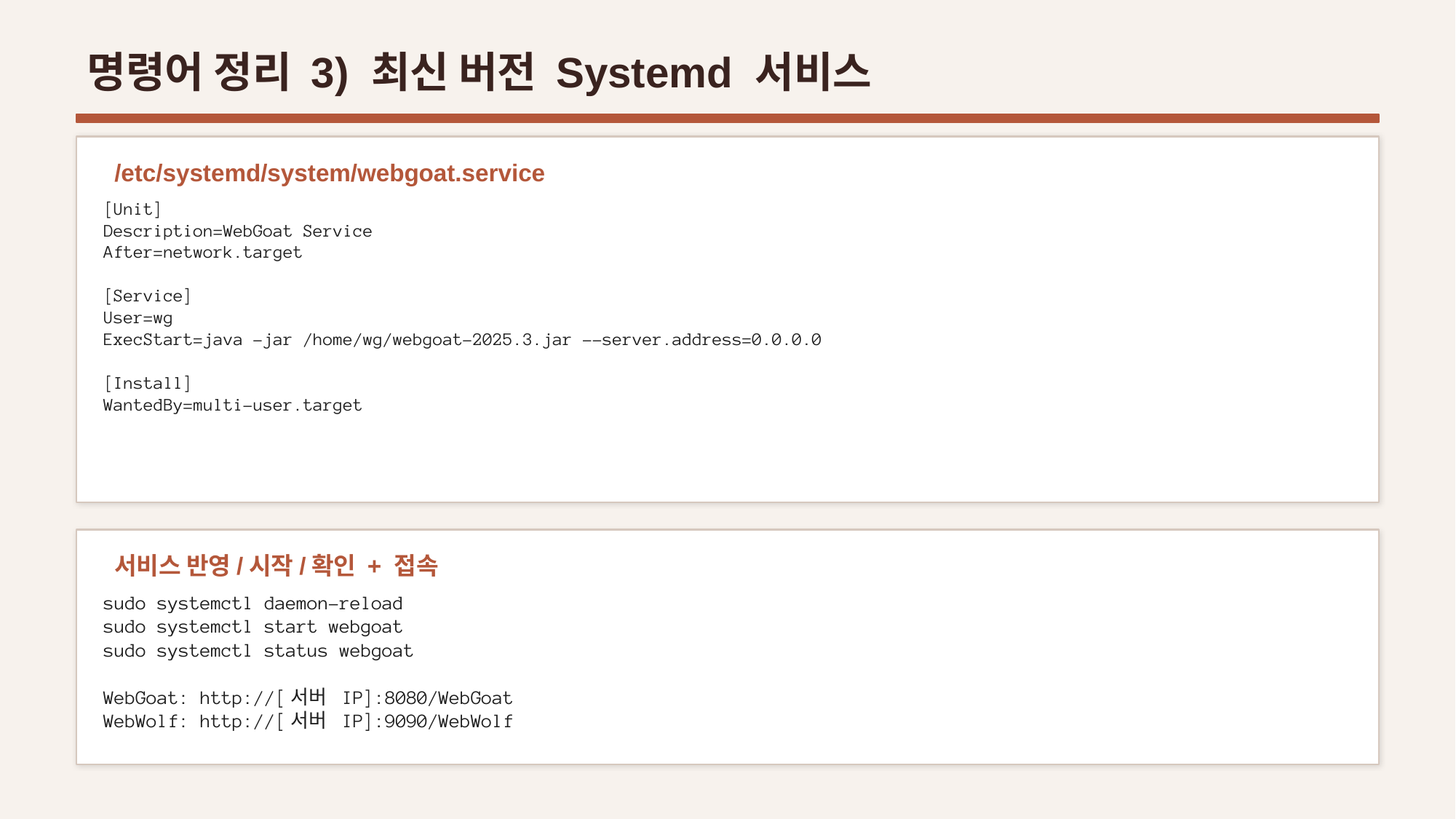

명령어 정리 3) 최신 버전 Systemd 서비스

/etc/systemd/system/webgoat.service
[Unit]
Description=WebGoat Service
After=network.target

[Service]
User=wg
ExecStart=java -jar /home/wg/webgoat-2025.3.jar --server.address=0.0.0.0

[Install]
WantedBy=multi-user.target

서비스 반영/시작/확인 + 접속
sudo systemctl daemon-reload
sudo systemctl start webgoat
sudo systemctl status webgoat

WebGoat: http://[서버 IP]:8080/WebGoat
WebWolf: http://[서버 IP]:9090/WebWolf